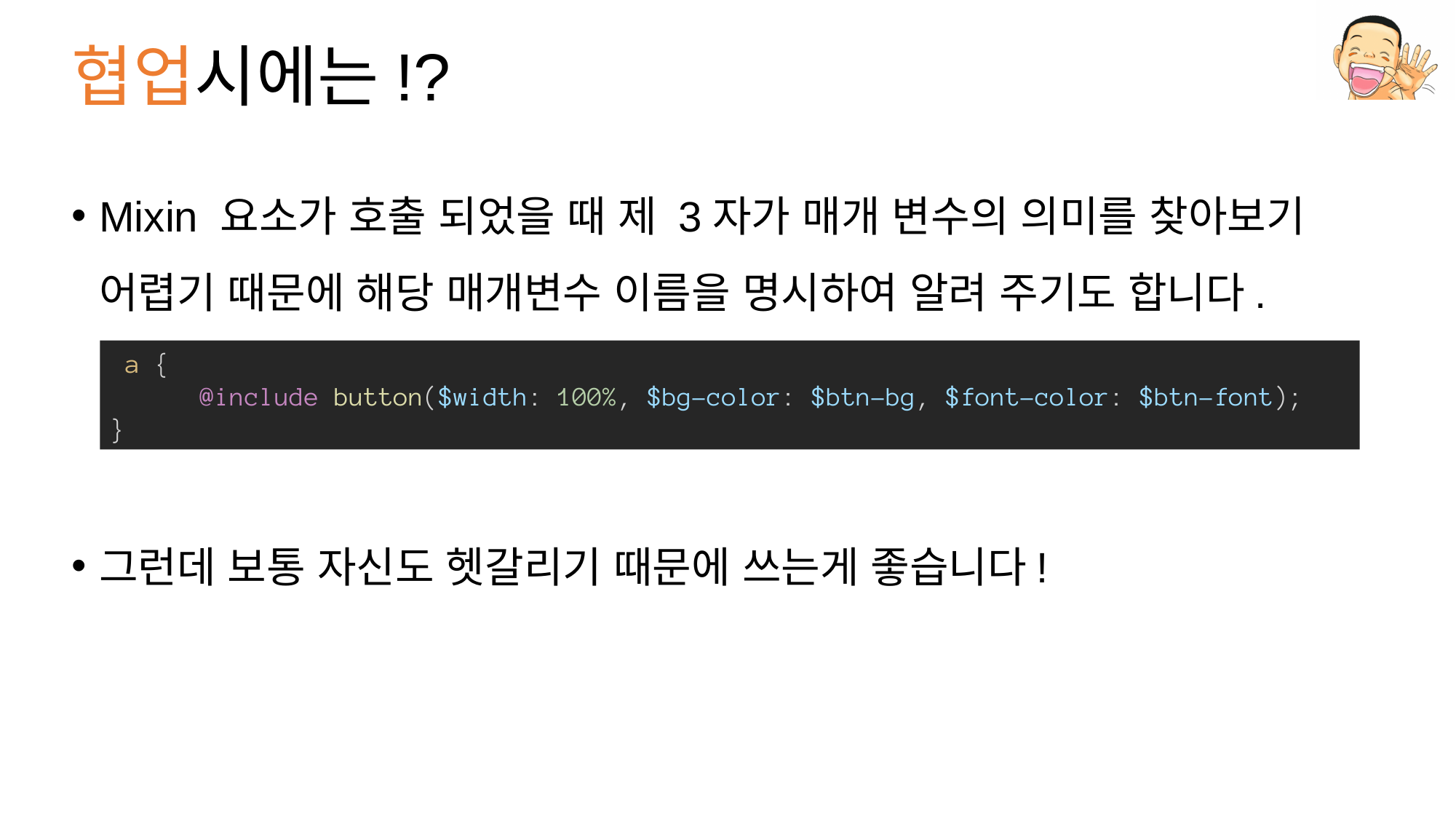

# 협업시에는!?
Mixin 요소가 호출 되었을 때 제 3자가 매개 변수의 의미를 찾아보기 어렵기 때문에 해당 매개변수 이름을 명시하여 알려 주기도 합니다.

그런데 보통 자신도 헷갈리기 때문에 쓰는게 좋습니다!
 a {
      @include button($width: 100%, $bg-color: $btn-bg, $font-color: $btn-font);
}